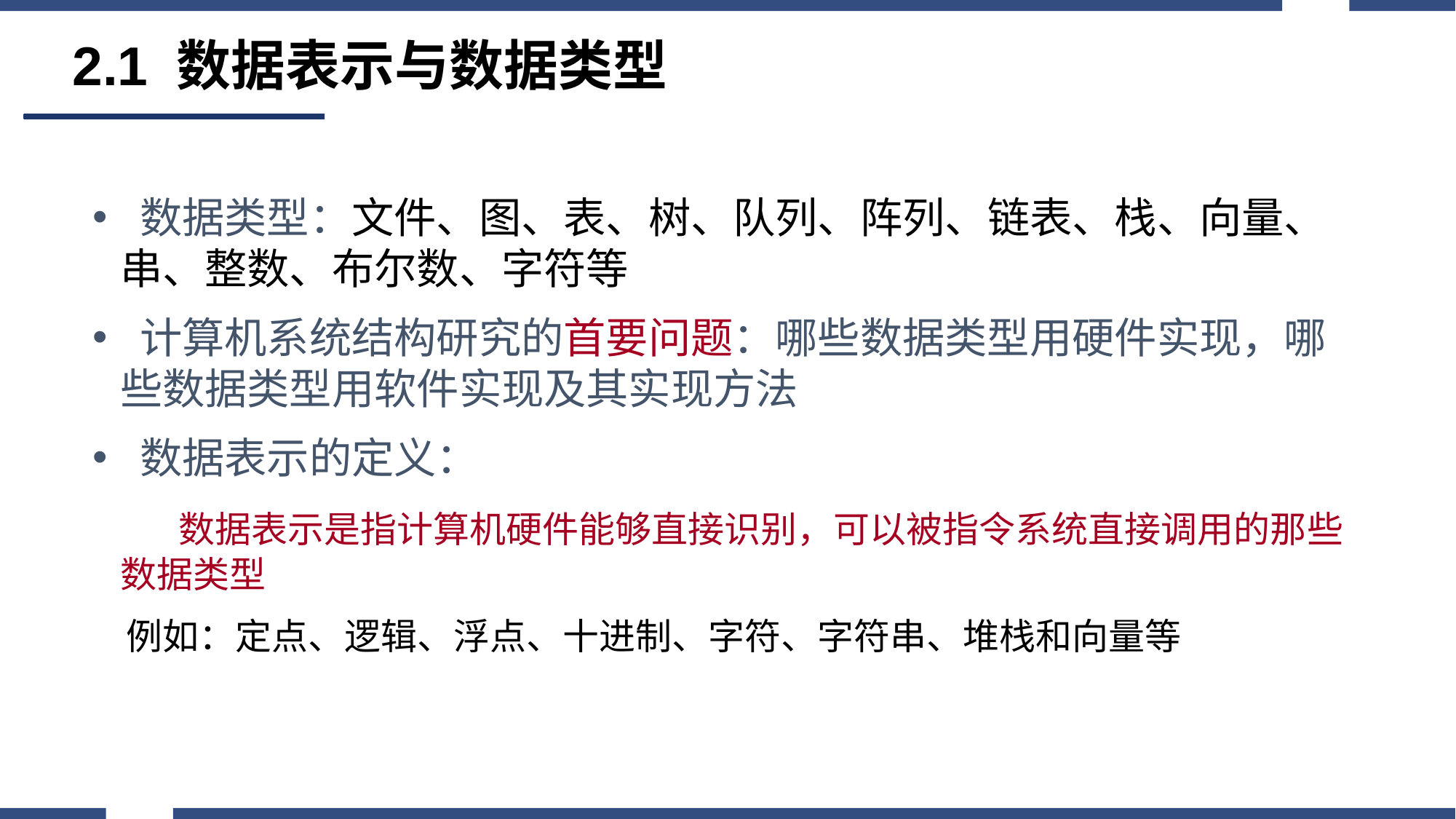

2.1 数据表示与数据类型
 数据类型：文件、图、表、树、队列、阵列、链表、栈、向量、串、整数、布尔数、字符等
 计算机系统结构研究的首要问题：哪些数据类型用硬件实现，哪些数据类型用软件实现及其实现方法
 数据表示的定义：
        数据表示是指计算机硬件能够直接识别，可以被指令系统直接调用的那些数据类型
   例如：定点、逻辑、浮点、十进制、字符、字符串、堆栈和向量等